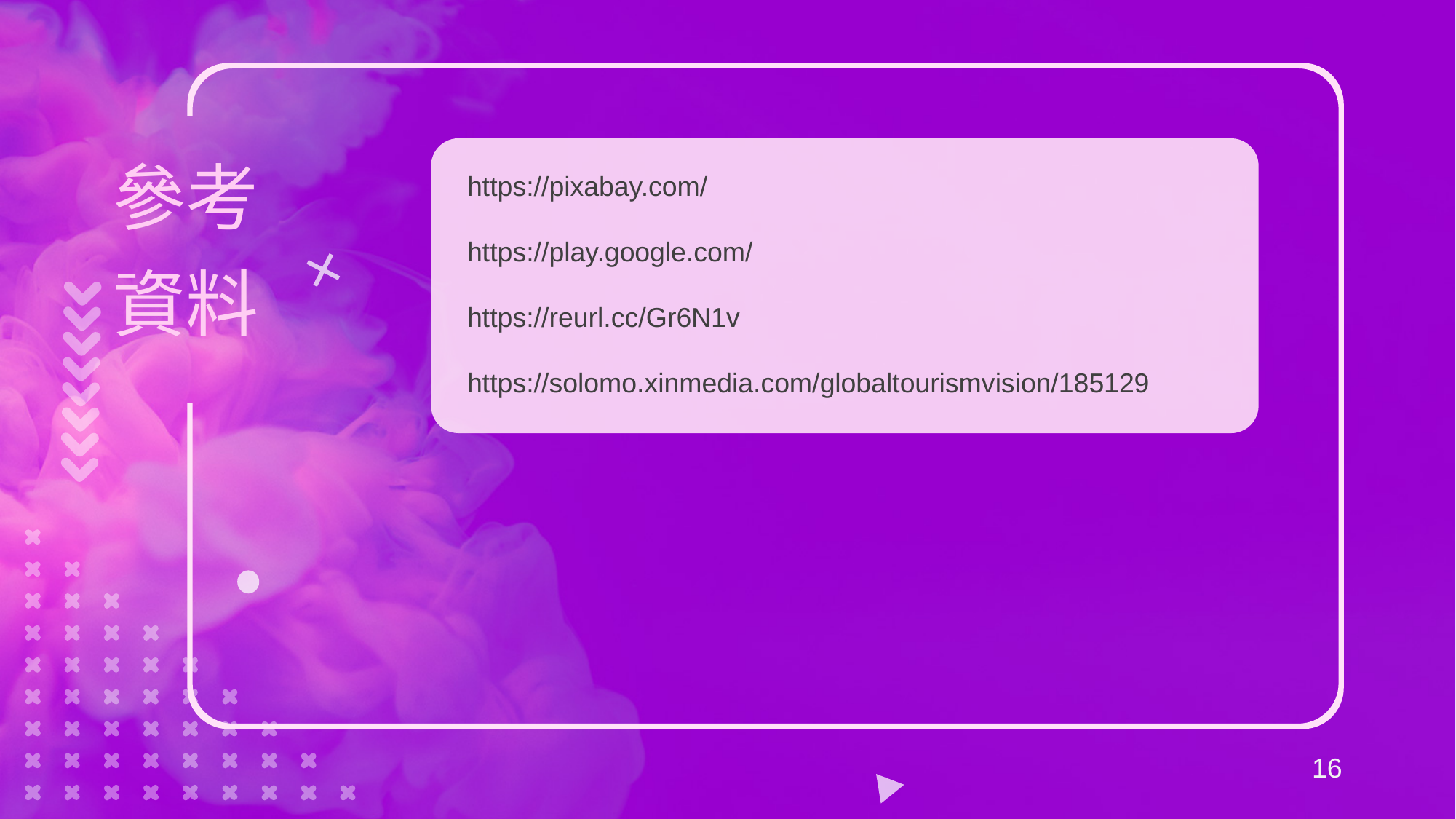

參考
資料

https://pixabay.com/

https://play.google.com/

https://reurl.cc/Gr6N1v

https://solomo.xinmedia.com/globaltourismvision/185129

16